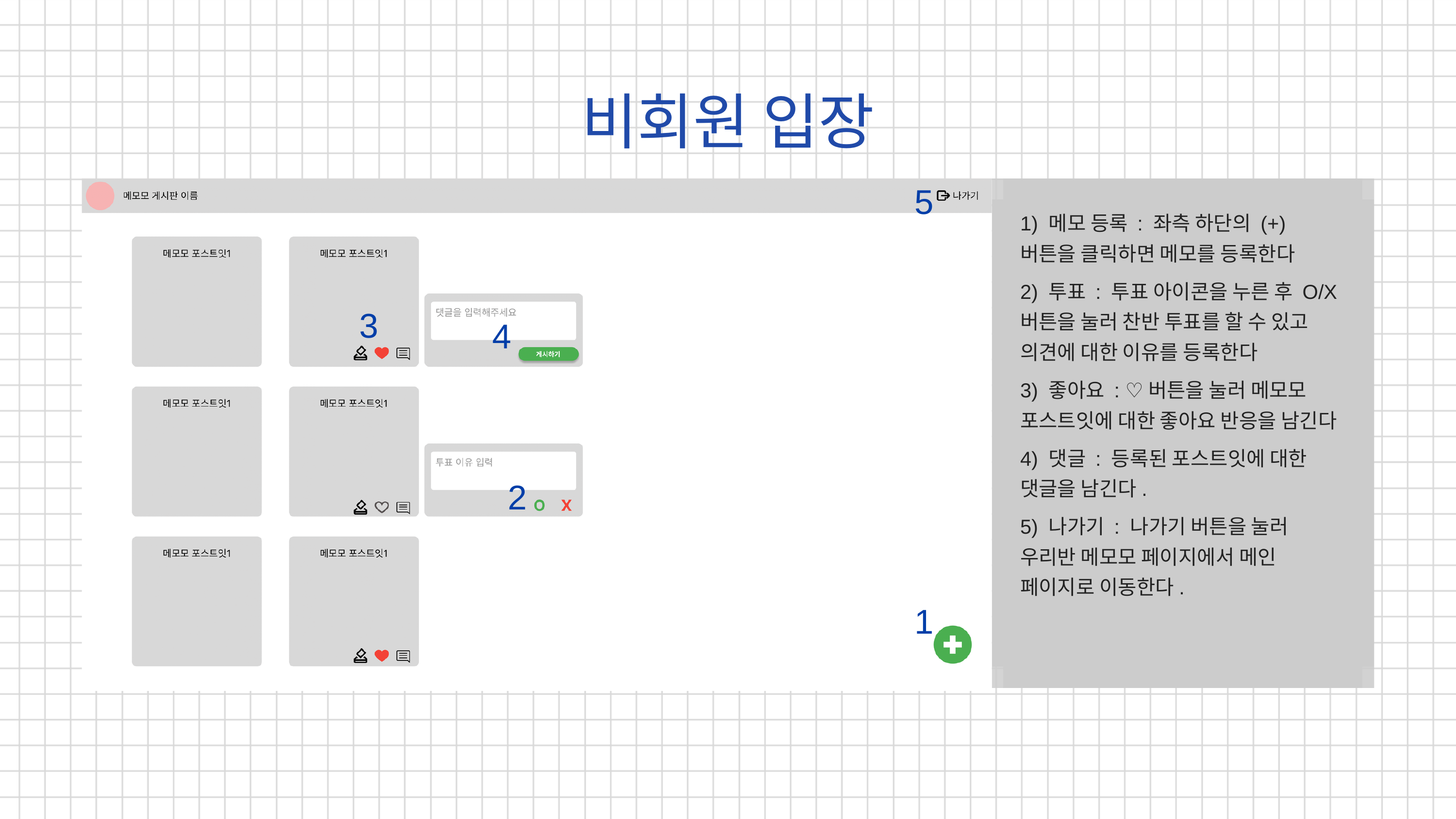

비회원 입장
5

1) 메모 등록 : 좌측 하단의 (+) 버튼을 클릭하면 메모를 등록한다

2) 투표 : 투표 아이콘을 누른 후 O/X 버튼을 눌러 찬반 투표를 할 수 있고 의견에 대한 이유를 등록한다

3) 좋아요 : ♡버튼을 눌러 메모모 포스트잇에 대한 좋아요 반응을 남긴다

4) 댓글 : 등록된 포스트잇에 대한 댓글을 남긴다.

5) 나가기 : 나가기 버튼을 눌러 우리반 메모모 페이지에서 메인 페이지로 이동한다.

3
4
2
1